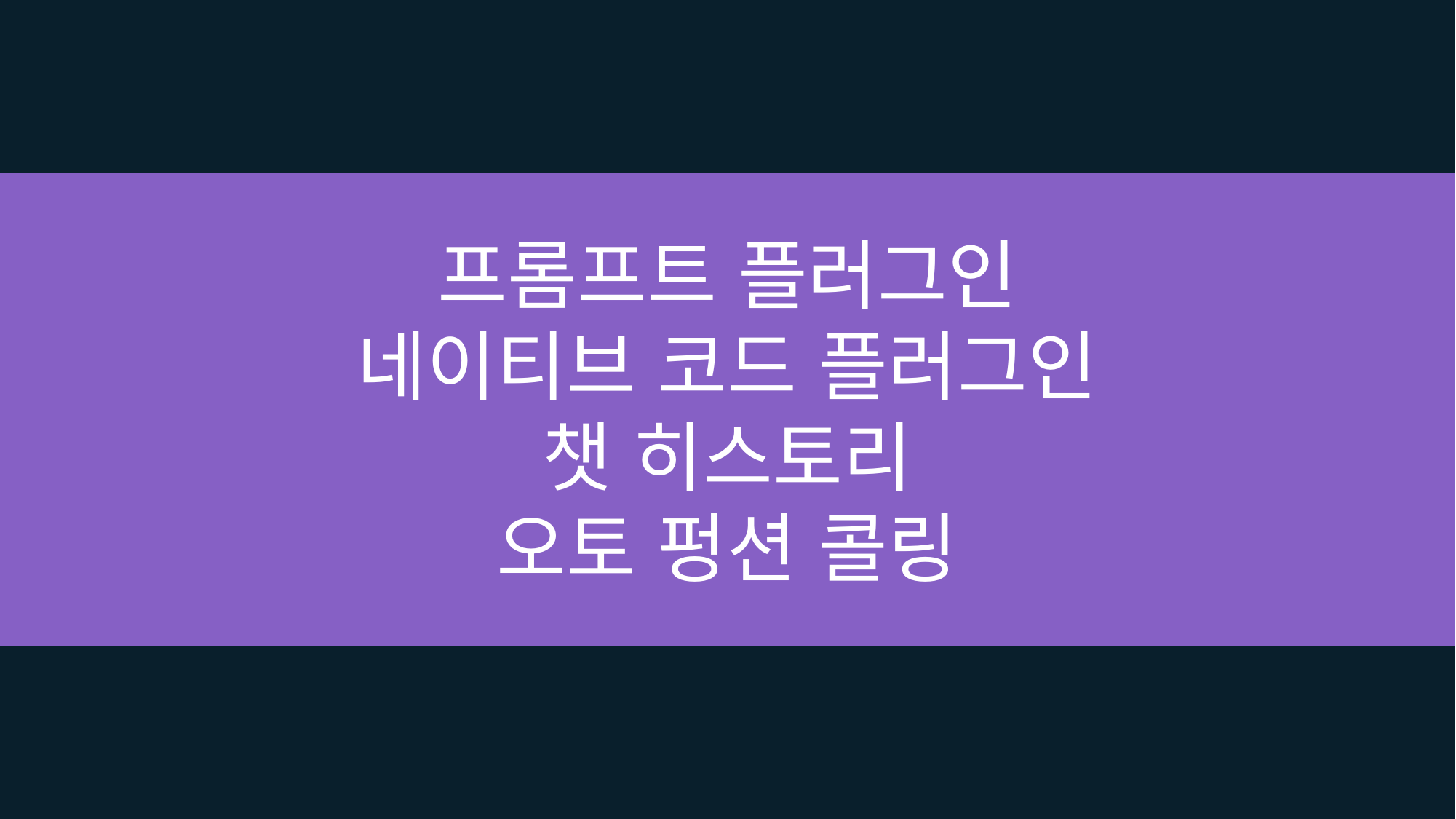

프롬프트 플러그인
네이티브 코드 플러그인
챗 히스토리
오토 펑션 콜링